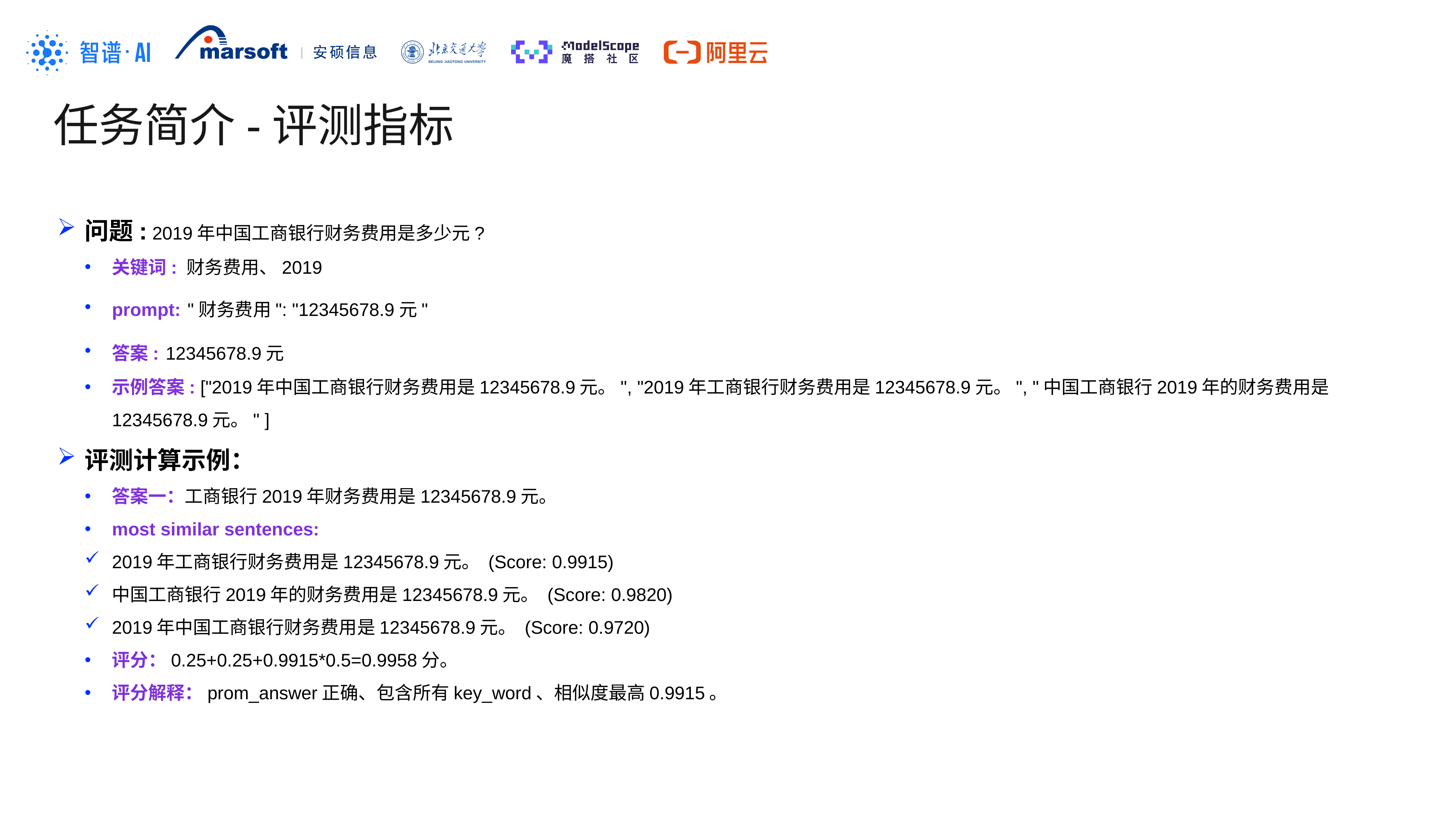

任务简介-评测指标
问题: 2019年中国工商银行财务费用是多少元?
关键词: 财务费用、2019
prompt: "财务费用": "12345678.9元"
答案: 12345678.9元
示例答案: ["2019年中国工商银行财务费用是12345678.9元。", "2019年工商银行财务费用是12345678.9元。", "中国工商银行2019年的财务费用是12345678.9元。" ]
评测计算示例：
答案一：工商银行2019年财务费用是12345678.9元。
most similar sentences:
2019年工商银行财务费用是12345678.9元。 (Score: 0.9915)
中国工商银行2019年的财务费用是12345678.9元。 (Score: 0.9820)
2019年中国工商银行财务费用是12345678.9元。 (Score: 0.9720)
评分：0.25+0.25+0.9915*0.5=0.9958分。
评分解释：prom_answer正确、包含所有key_word、相似度最高0.9915。
安全距离，内容不可超出此范围